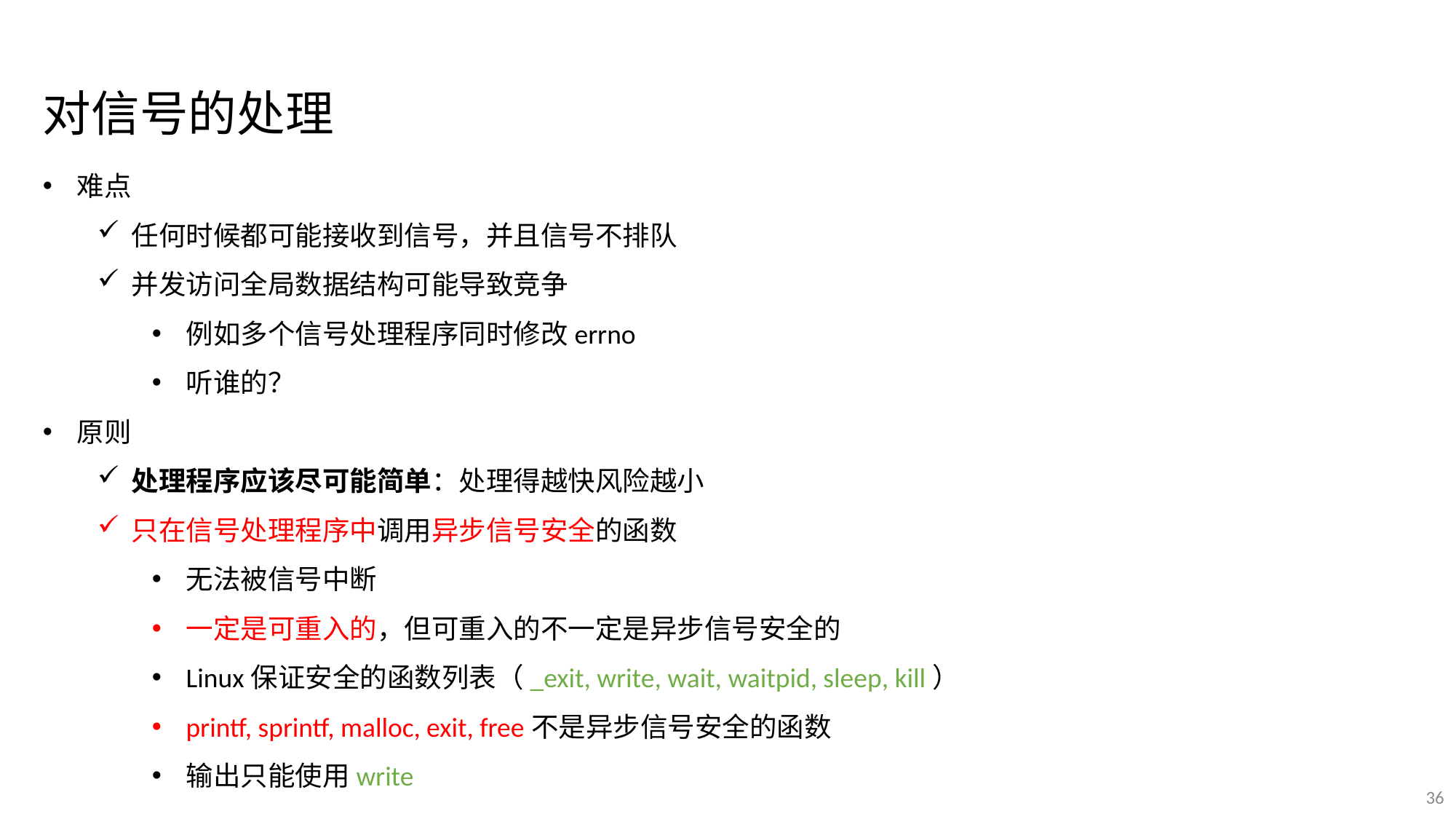

对信号的处理
难点
任何时候都可能接收到信号，并且信号不排队
并发访问全局数据结构可能导致竞争
例如多个信号处理程序同时修改errno
听谁的？
原则
处理程序应该尽可能简单：处理得越快风险越小
只在信号处理程序中调用异步信号安全的函数
无法被信号中断
一定是可重入的，但可重入的不一定是异步信号安全的
Linux保证安全的函数列表（_exit, write, wait, waitpid, sleep, kill）
printf, sprintf, malloc, exit, free不是异步信号安全的函数
输出只能使用write

36